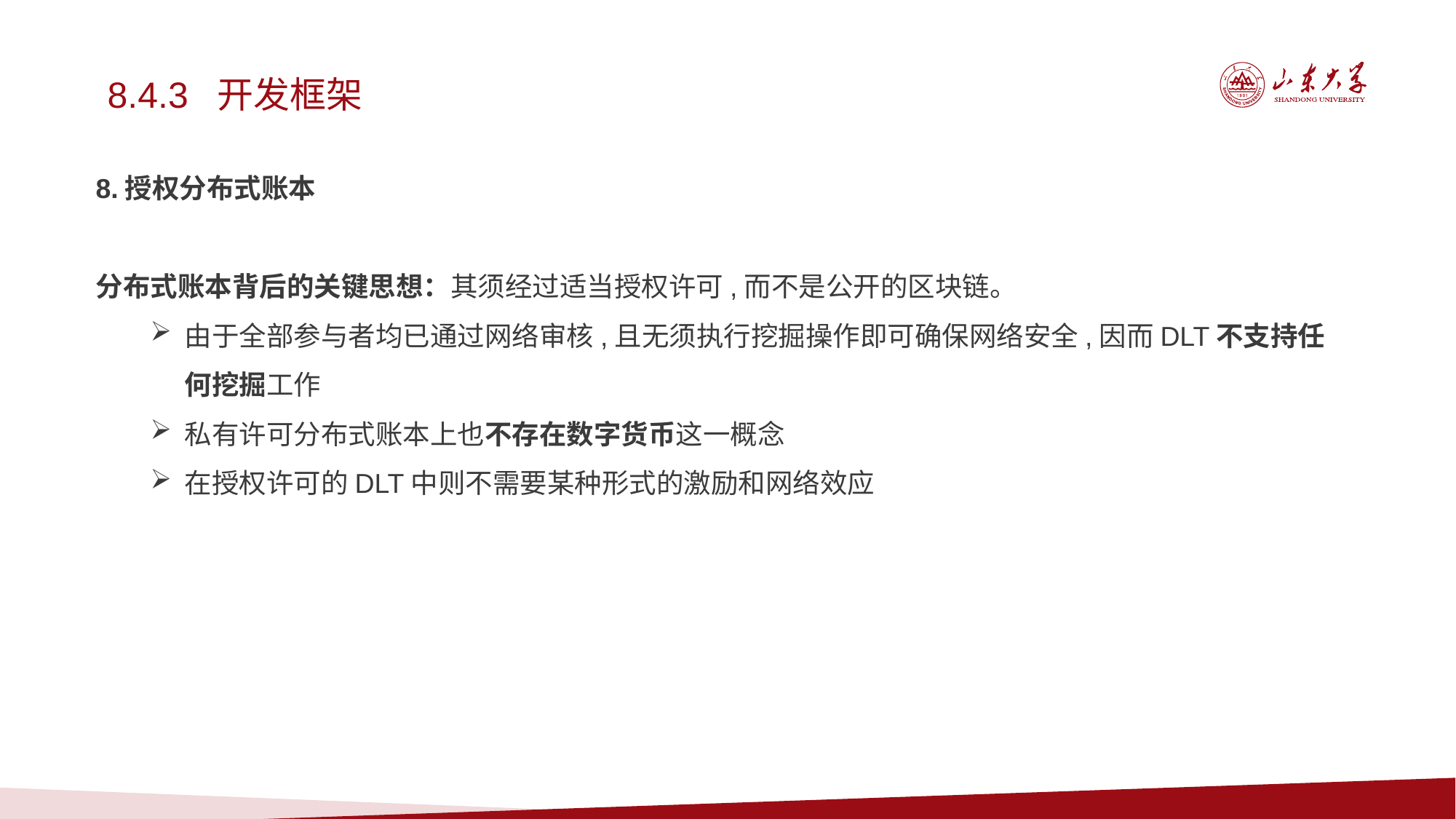

8.4.3  开发框架
8.授权分布式账本

分布式账本背后的关键思想：其须经过适当授权许可,而不是公开的区块链。
由于全部参与者均已通过网络审核,且无须执行挖掘操作即可确保网络安全,因而DLT不支持任何挖掘工作
私有许可分布式账本上也不存在数字货币这一概念
在授权许可的DLT中则不需要某种形式的激励和网络效应